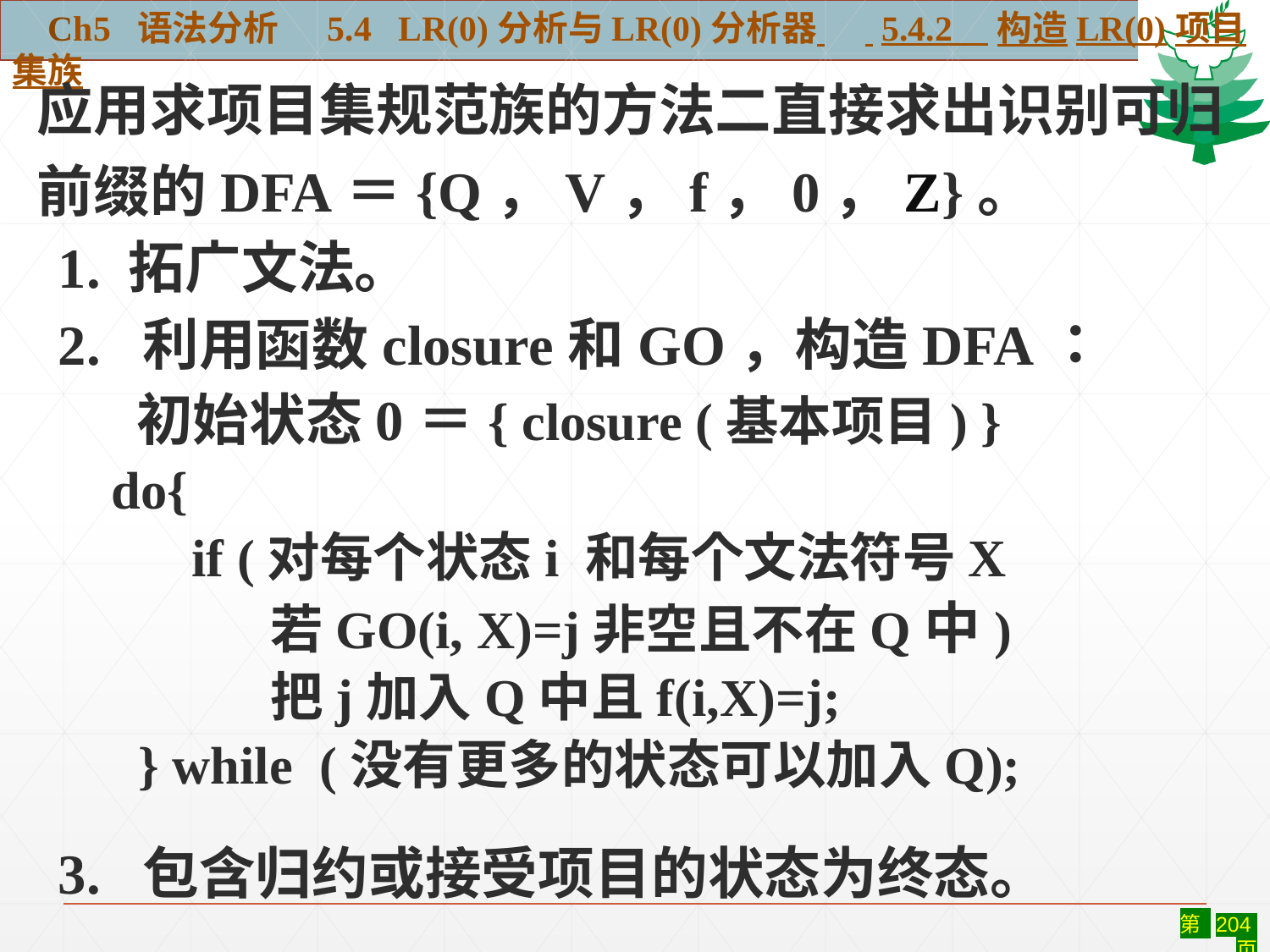

Ch5  语法分析     5.4   LR(0)分析与LR(0)分析器       5.4.2    构造LR(0)项目集族
应用求项目集规范族的方法二直接求出识别可归前缀的DFA＝{Q，V，f，0，Z}。
1. 拓广文法。
2.  利用函数closure和GO，构造DFA：
     初始状态0＝{ closure (基本项目) }
    do{
          if (对每个状态i 和每个文法符号X
 	      若GO(i, X)=j非空且不在Q中)
	      把j加入Q中且f(i,X)=j;
      } while  (没有更多的状态可以加入Q);
3.  包含归约或接受项目的状态为终态。